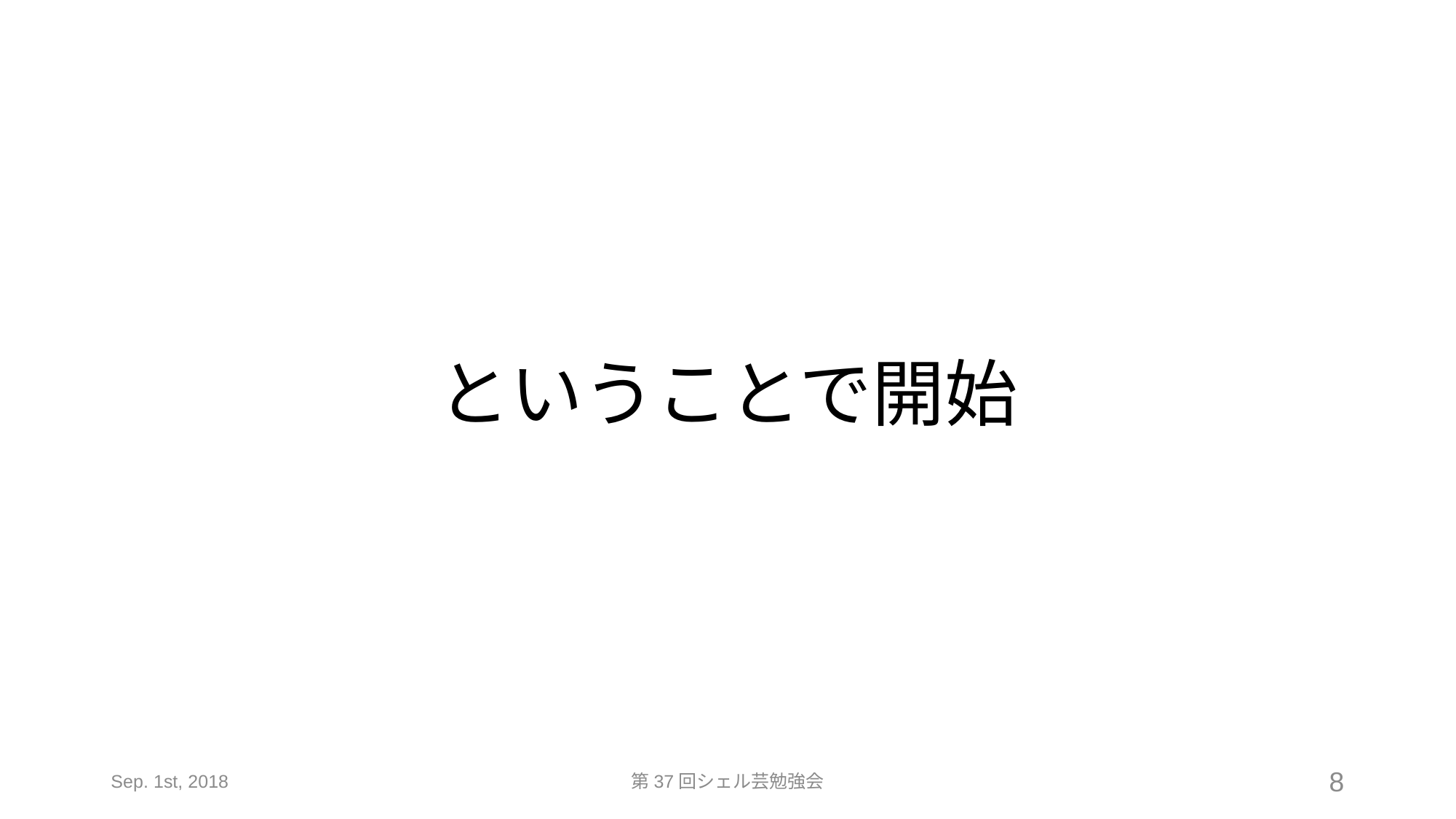

#
ということで開始
Sep. 1st, 2018
第37回シェル芸勉強会
8